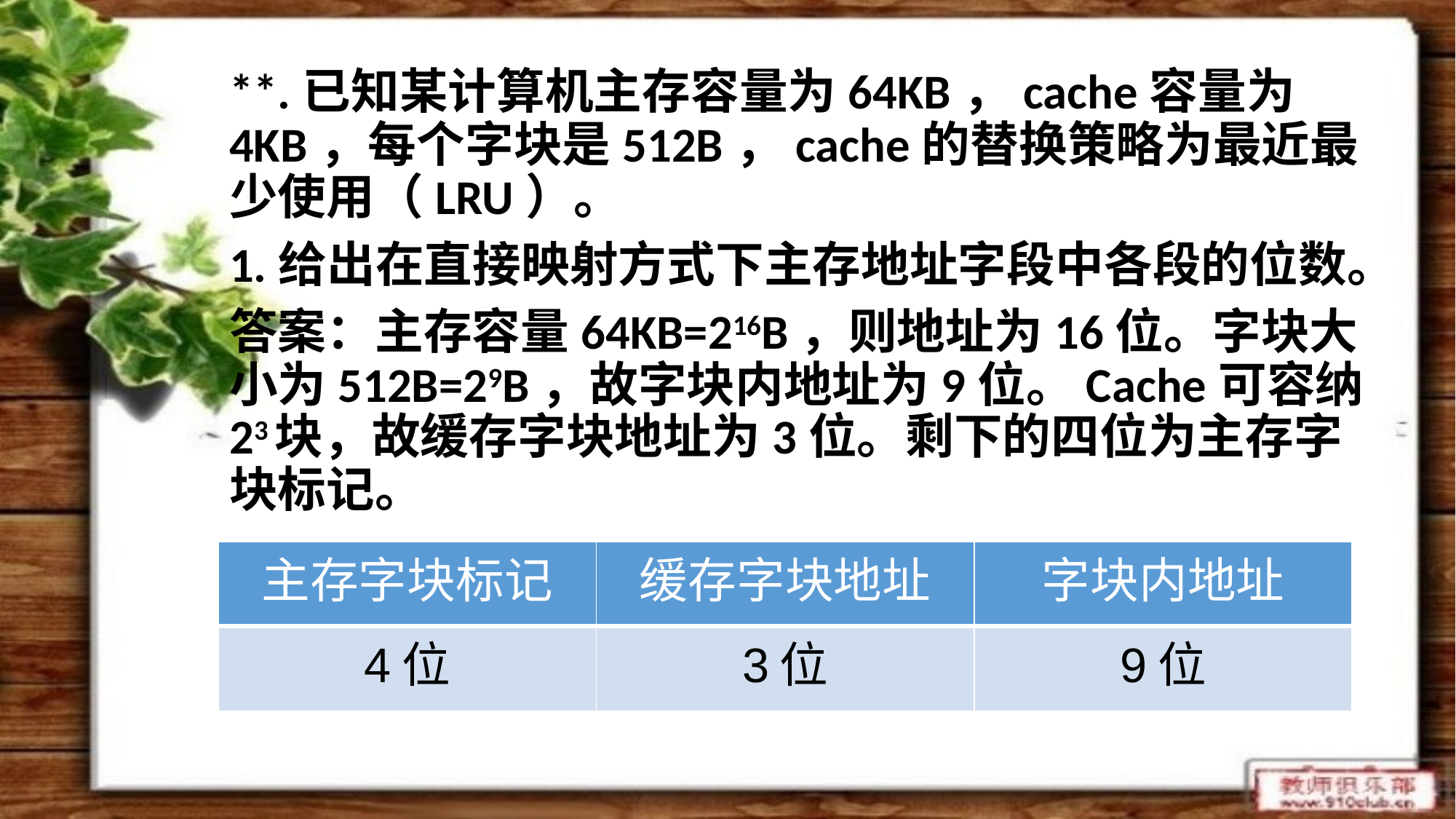

**.已知某计算机主存容量为64KB，cache容量为4KB，每个字块是512B，cache的替换策略为最近最少使用（LRU）。
1.给出在直接映射方式下主存地址字段中各段的位数。
答案：主存容量64KB=216B，则地址为16位。字块大小为512B=29B，故字块内地址为9位。Cache可容纳23块，故缓存字块地址为3位。剩下的四位为主存字块标记。

| 主存字块标记 | 缓存字块地址 | 字块内地址 |
| --- | --- | --- |
| 4位 | 3位 | 9位 |